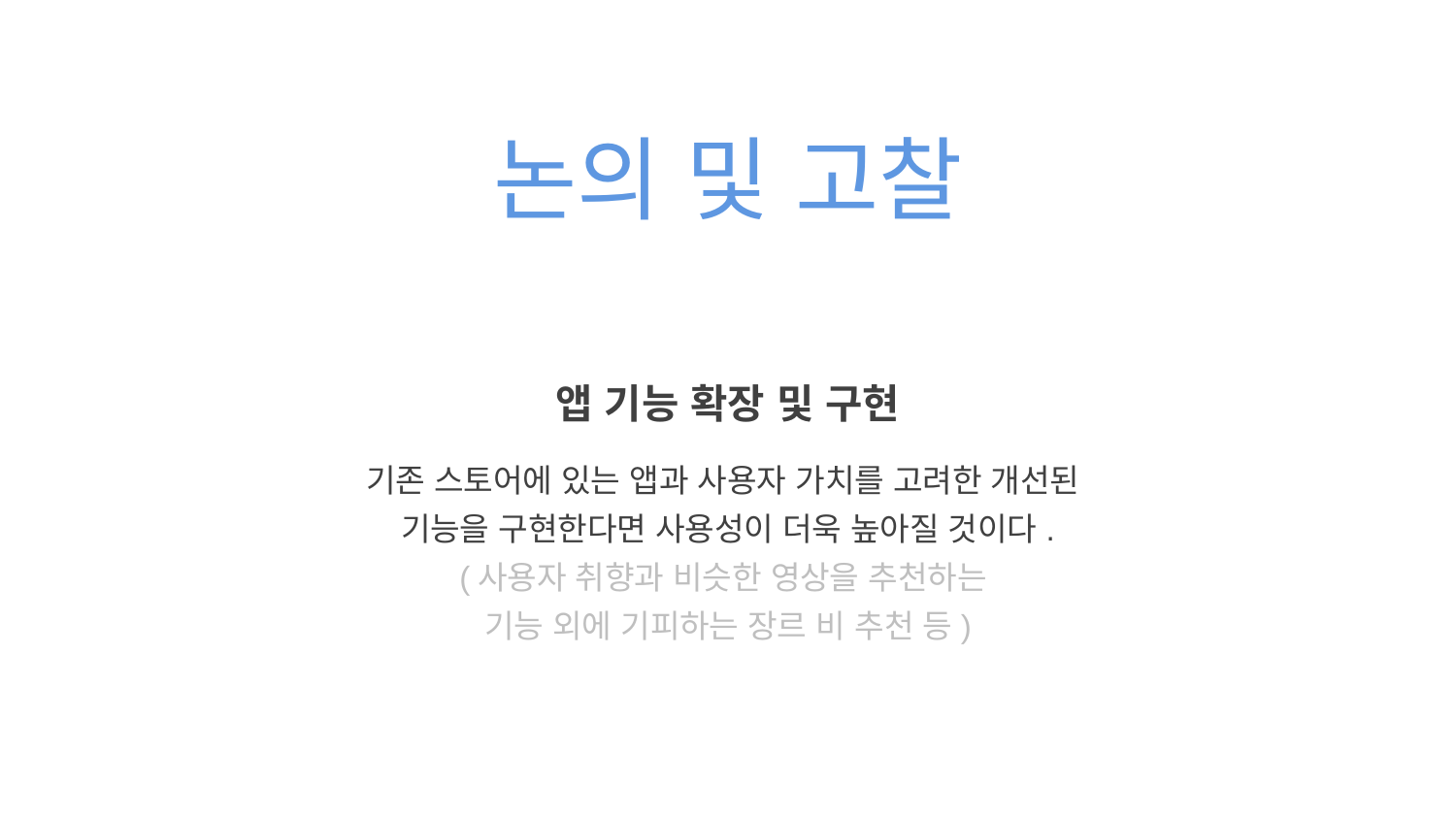

논의 및 고찰
앱 기능 확장 및 구현
기존 스토어에 있는 앱과 사용자 가치를 고려한 개선된
기능을 구현한다면 사용성이 더욱 높아질 것이다.
(사용자 취향과 비슷한 영상을 추천하는
기능 외에 기피하는 장르 비 추천 등)